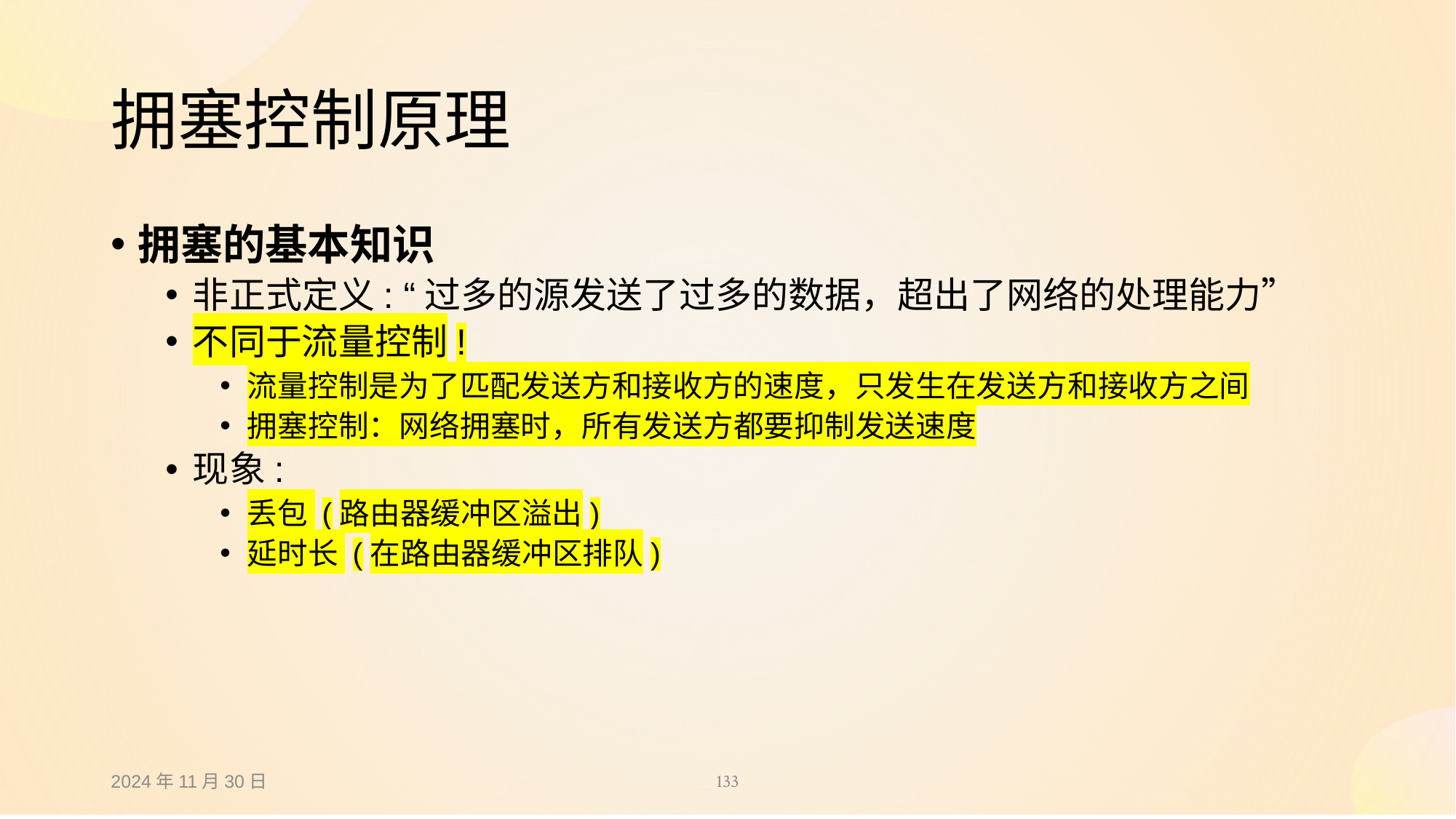

# 拥塞控制原理
拥塞的基本知识
非正式定义: “过多的源发送了过多的数据，超出了网络的处理能力”
不同于流量控制!
流量控制是为了匹配发送方和接收方的速度，只发生在发送方和接收方之间
拥塞控制：网络拥塞时，所有发送方都要抑制发送速度
现象:
丢包 (路由器缓冲区溢出)
延时长 (在路由器缓冲区排队)
2024年11月30日
133